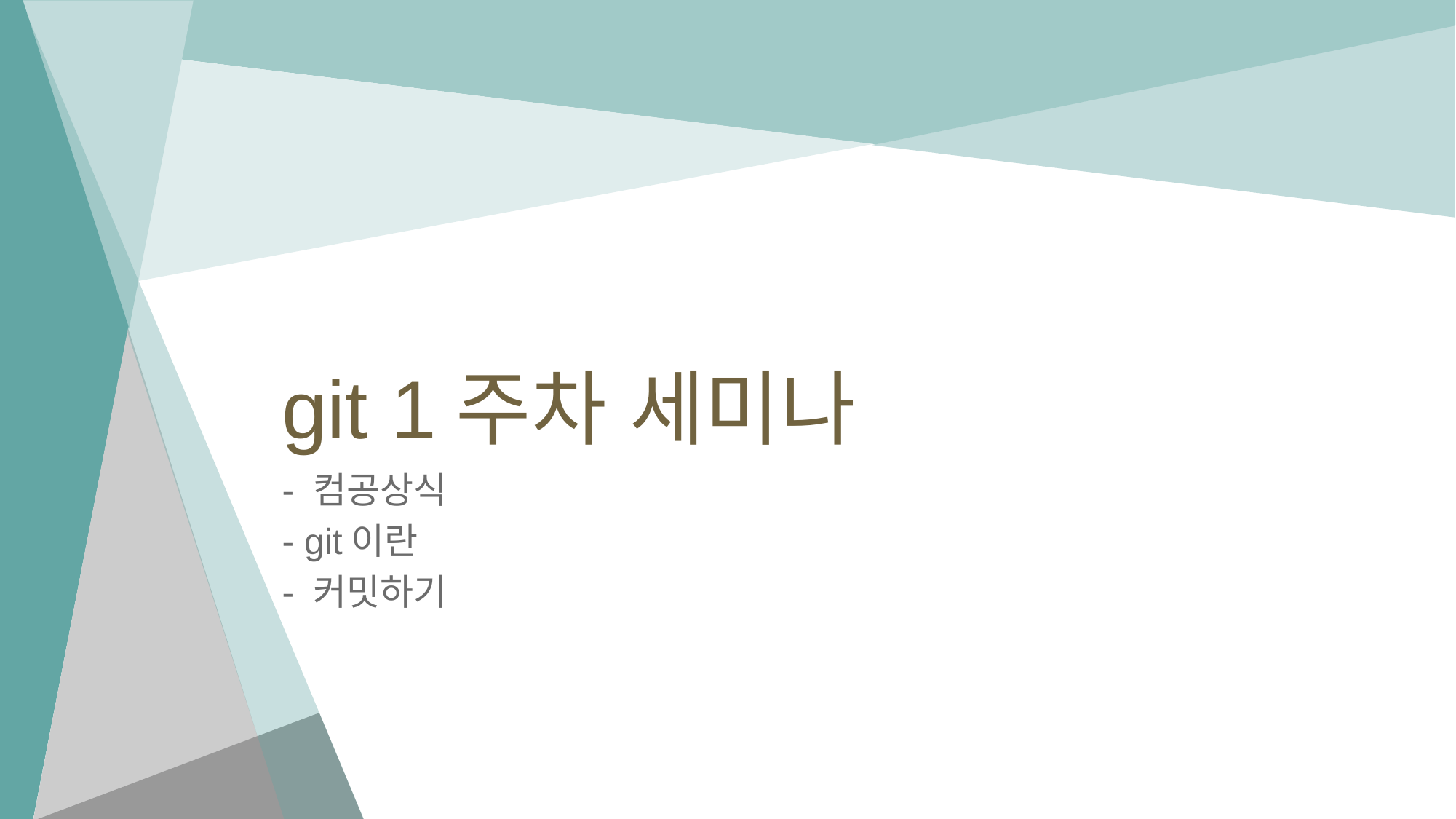

# git 1주차 세미나
- 컴공상식
- git이란
- 커밋하기